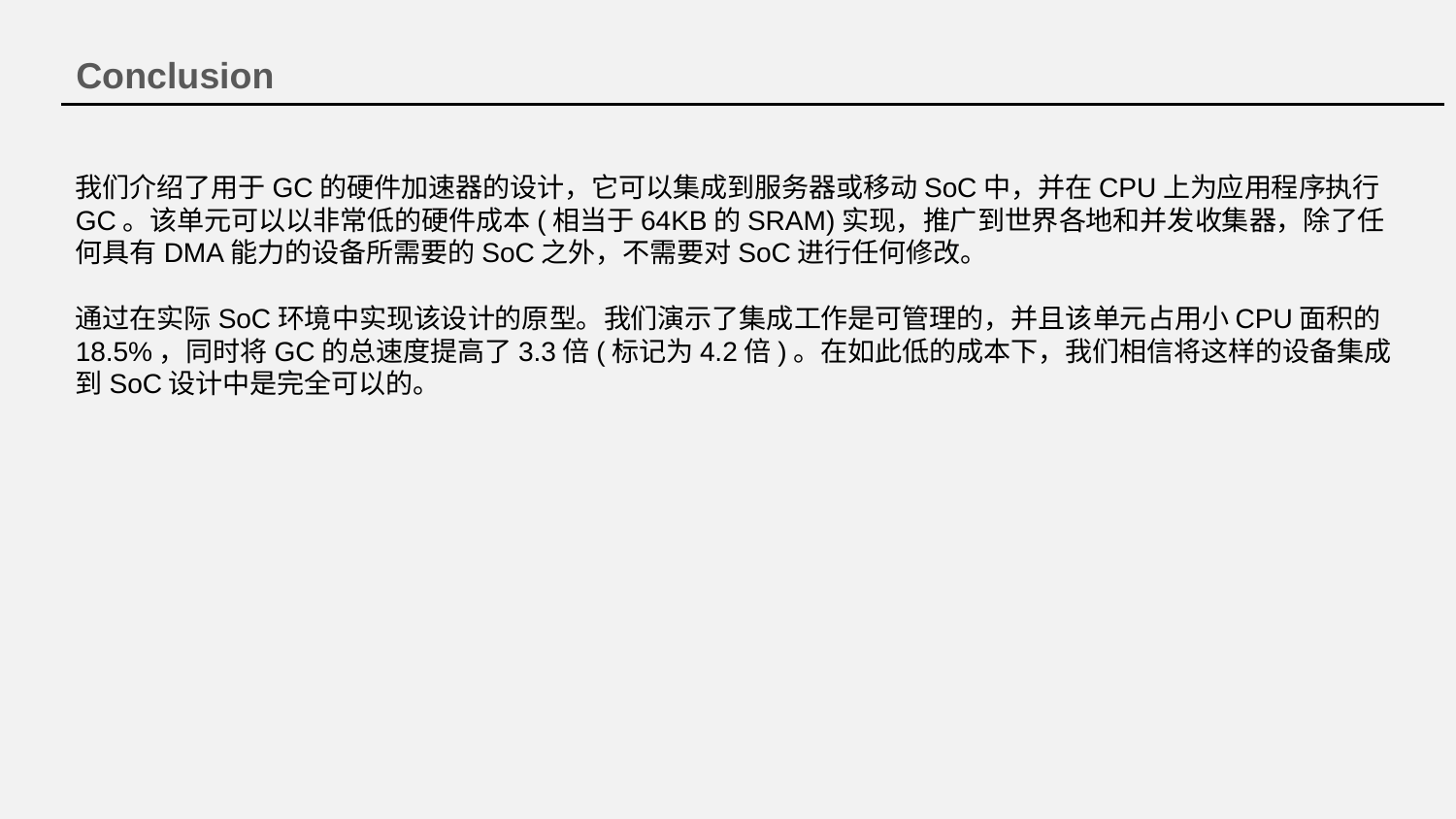

Conclusion

我们介绍了用于GC的硬件加速器的设计，它可以集成到服务器或移动SoC中，并在CPU上为应用程序执行GC。该单元可以以非常低的硬件成本(相当于64KB的SRAM)实现，推广到世界各地和并发收集器，除了任何具有DMA能力的设备所需要的SoC之外，不需要对SoC进行任何修改。

通过在实际SoC环境中实现该设计的原型。我们演示了集成工作是可管理的，并且该单元占用小CPU面积的18.5%，同时将GC的总速度提高了3.3倍(标记为4.2倍)。在如此低的成本下，我们相信将这样的设备集成到SoC设计中是完全可以的。